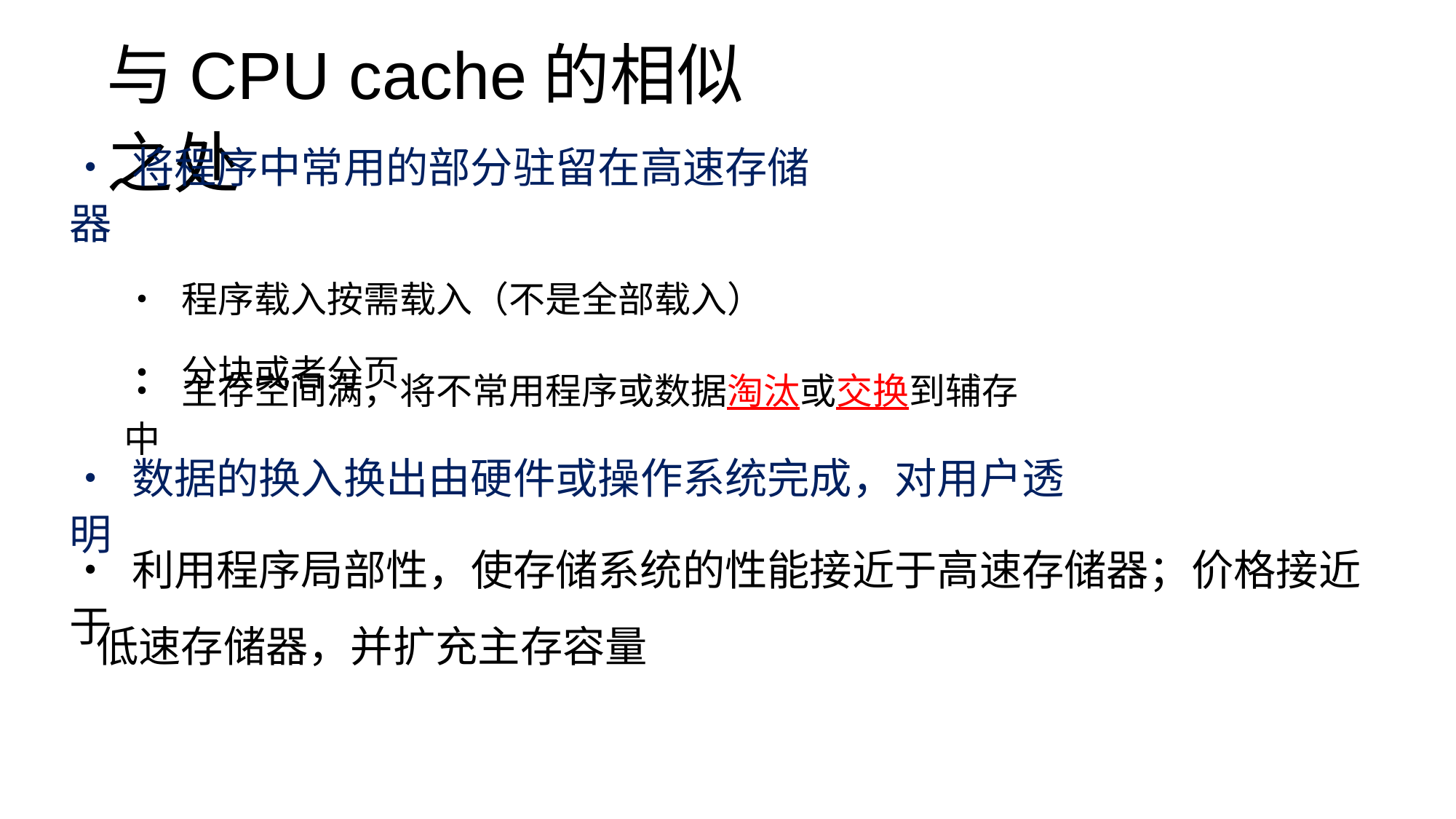

与CPU cache的相似之处
• 将程序中常用的部分驻留在高速存储器
• 程序载入按需载入（不是全部载入）
• 分块或者分页
• 主存空间满，将不常用程序或数据淘汰或交换到辅存中
• 数据的换入换出由硬件或操作系统完成，对用户透明
• 利用程序局部性，使存储系统的性能接近于高速存储器；价格接近于
低速存储器，并扩充主存容量